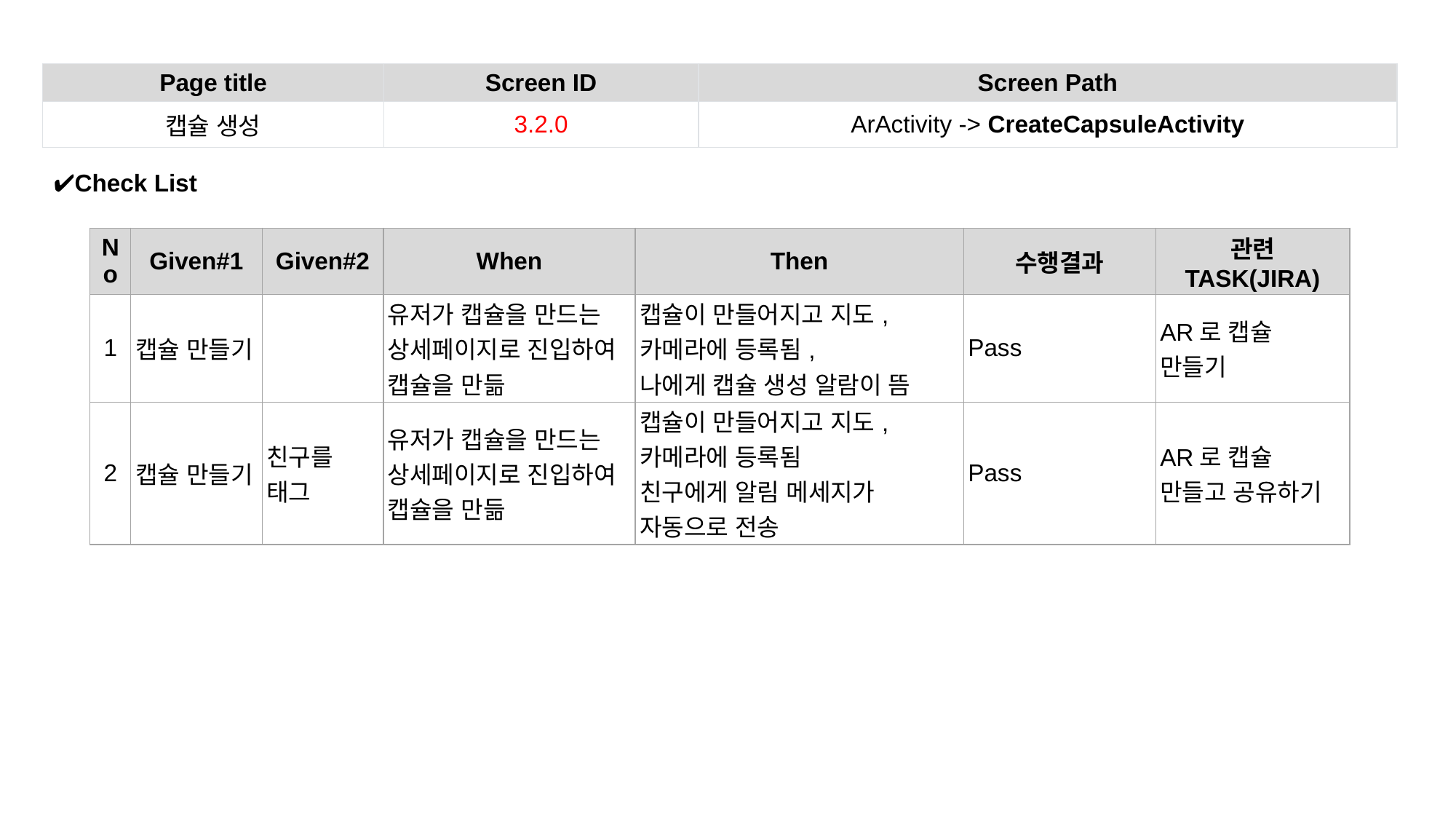

| Page title | Screen ID | Screen Path |
| --- | --- | --- |
| 캡슐 생성 | 3.2.0 | ArActivity -> CreateCapsuleActivity |
✔Check List

| No | Given#1 | Given#2 | When | Then | 수행결과 | 관련 TASK(JIRA) |
| --- | --- | --- | --- | --- | --- | --- |
| 1 | 캡슐 만들기 |  | 유저가 캡슐을 만드는 상세페이지로 진입하여 캡슐을 만듦 | 캡슐이 만들어지고 지도, 카메라에 등록됨, 나에게 캡슐 생성 알람이 뜸 | Pass | AR로 캡슐 만들기 |
| 2 | 캡슐 만들기 | 친구를 태그 | 유저가 캡슐을 만드는 상세페이지로 진입하여 캡슐을 만듦 | 캡슐이 만들어지고 지도, 카메라에 등록됨 친구에게 알림 메세지가 자동으로 전송 | Pass | AR로 캡슐 만들고 공유하기 |